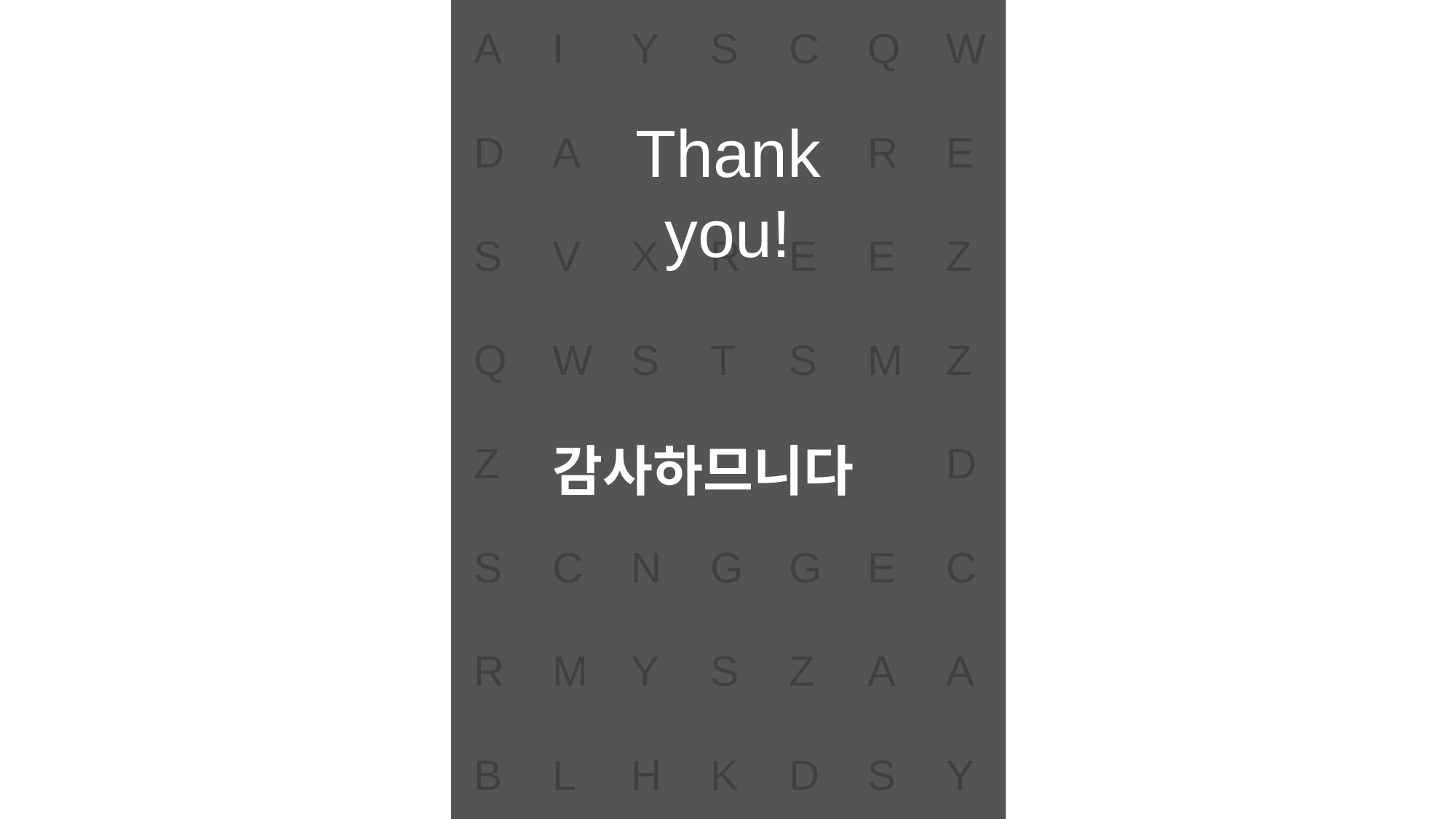

A
I
Y
S
C
Q
W
Thank you!
D
A
R
E
S
V
X
R
E
E
Z
Q
W
S
T
S
M
Z
Z
감사하므니다
D
S
C
N
G
G
E
C
R
M
Y
S
Z
A
A
B
L
H
K
D
S
Y